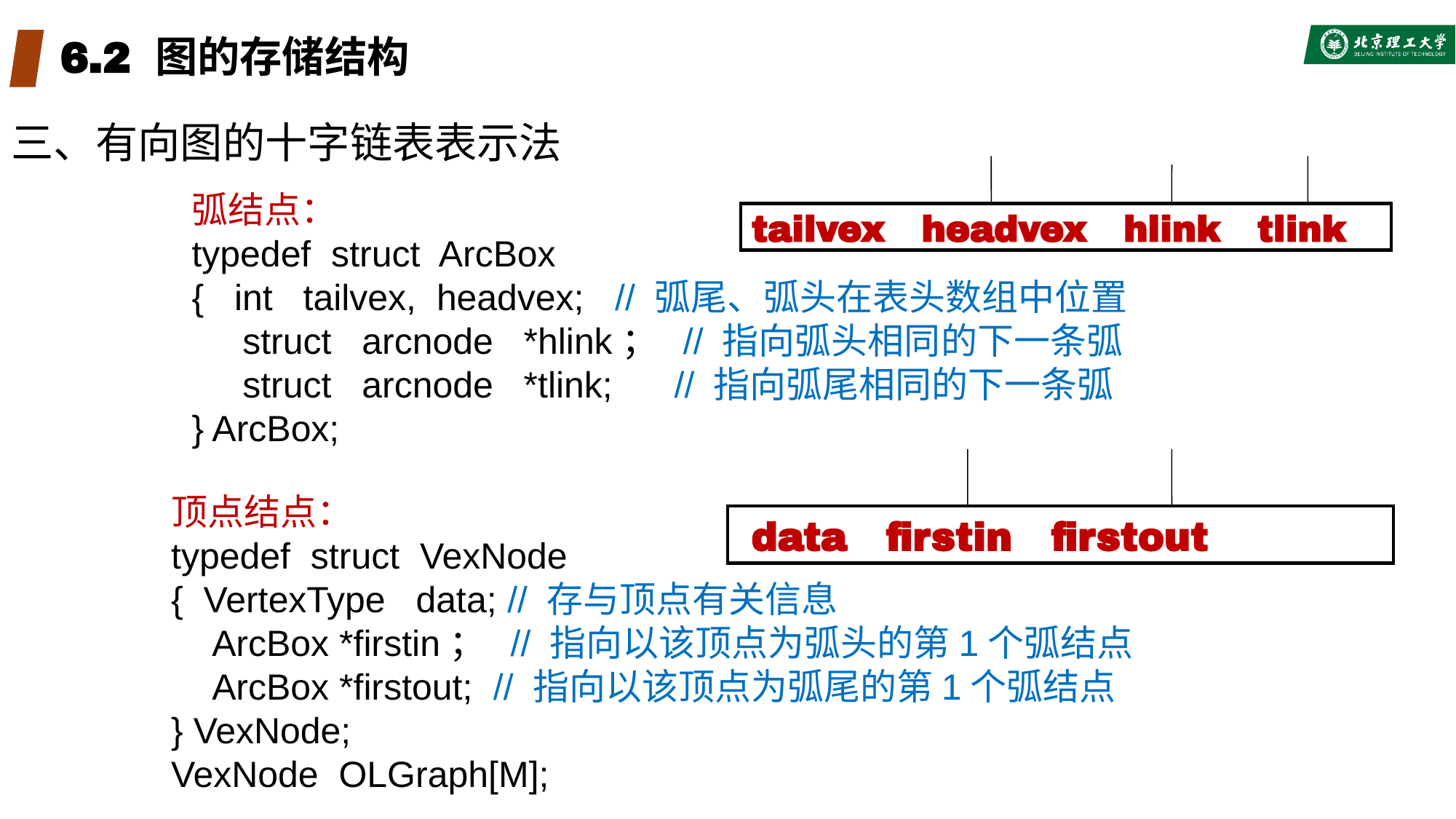

# 6.2 图的存储结构
三、有向图的十字链表表示法

tailvex   headvex   hlink   tlink
弧结点：
typedef  struct  ArcBox
{   int   tailvex,  headvex;   // 弧尾、弧头在表头数组中位置
     struct   arcnode   *hlink；  // 指向弧头相同的下一条弧
     struct   arcnode   *tlink;      // 指向弧尾相同的下一条弧
} ArcBox;

 data   firstin   firstout
顶点结点：
typedef  struct  VexNode
{  VertexType   data; // 存与顶点有关信息
    ArcBox *firstin；  // 指向以该顶点为弧头的第1个弧结点
    ArcBox *firstout;  // 指向以该顶点为弧尾的第1个弧结点
} VexNode;
VexNode  OLGraph[M];